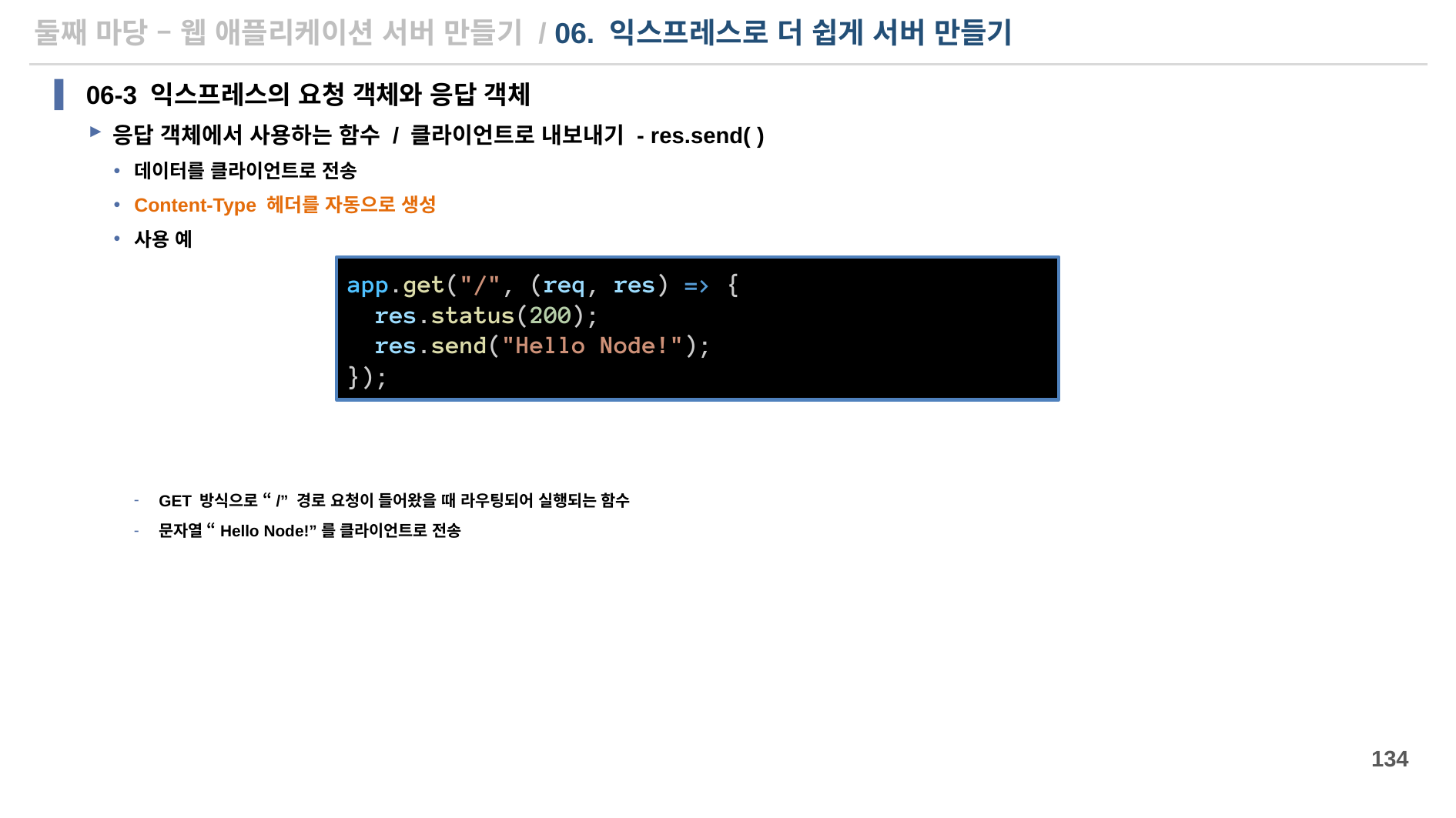

# 둘째 마당 – 웹 애플리케이션 서버 만들기 / 06. 익스프레스로 더 쉽게 서버 만들기
06-3 익스프레스의 요청 객체와 응답 객체
응답 객체에서 사용하는 함수 / 클라이언트로 내보내기 - res.send( )
데이터를 클라이언트로 전송
Content-Type 헤더를 자동으로 생성
사용 예

GET 방식으로 “/” 경로 요청이 들어왔을 때 라우팅되어 실행되는 함수
문자열 “Hello Node!”를 클라이언트로 전송

app.get("/", (req, res) => {
  res.status(200);
  res.send("Hello Node!");
});
134